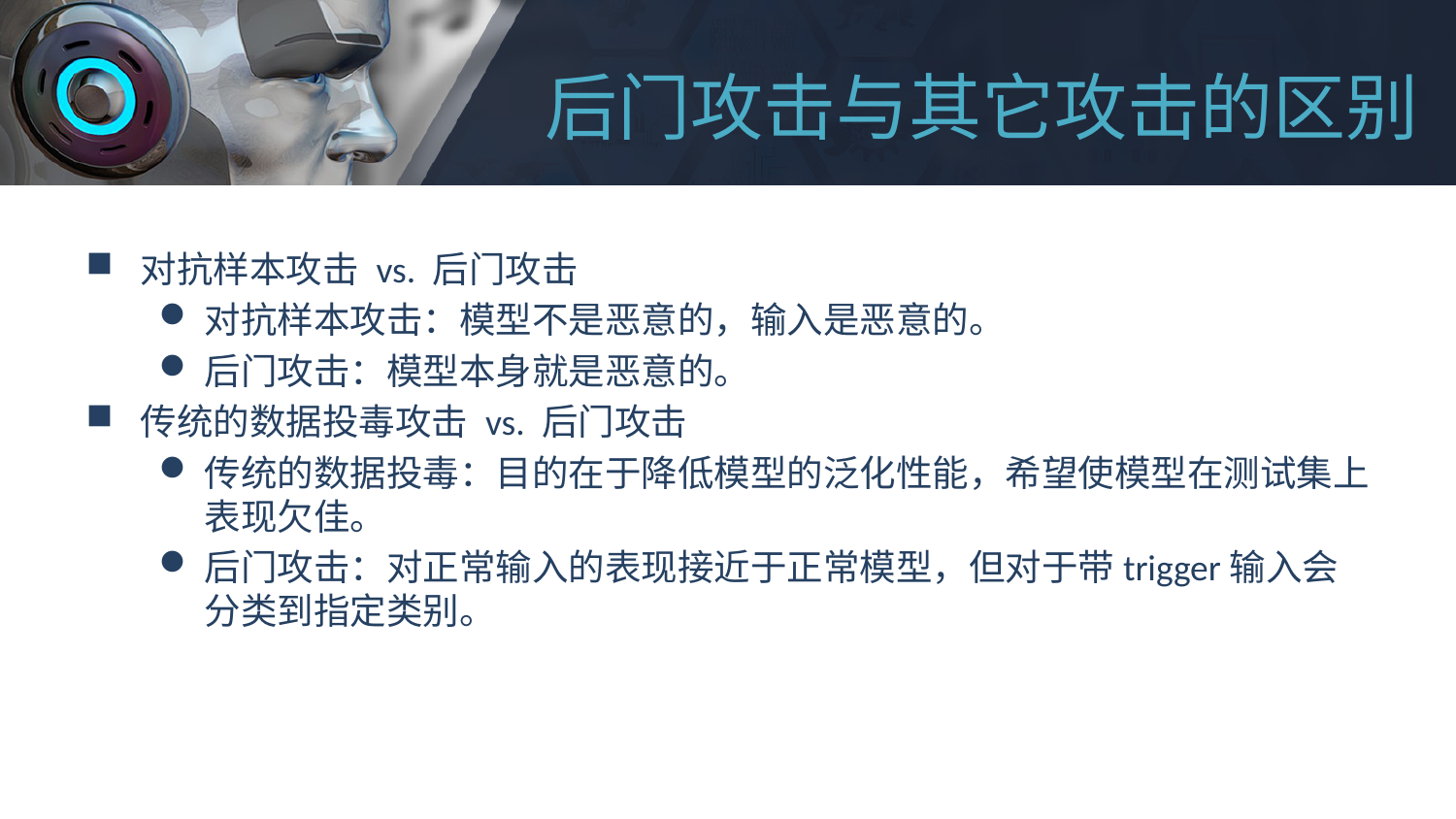

# 后门攻击与其它攻击的区别
对抗样本攻击 vs. 后门攻击
对抗样本攻击：模型不是恶意的，输入是恶意的。
后门攻击：模型本身就是恶意的。
传统的数据投毒攻击 vs. 后门攻击
传统的数据投毒：目的在于降低模型的泛化性能，希望使模型在测试集上表现欠佳。
后门攻击：对正常输入的表现接近于正常模型，但对于带trigger输入会分类到指定类别。